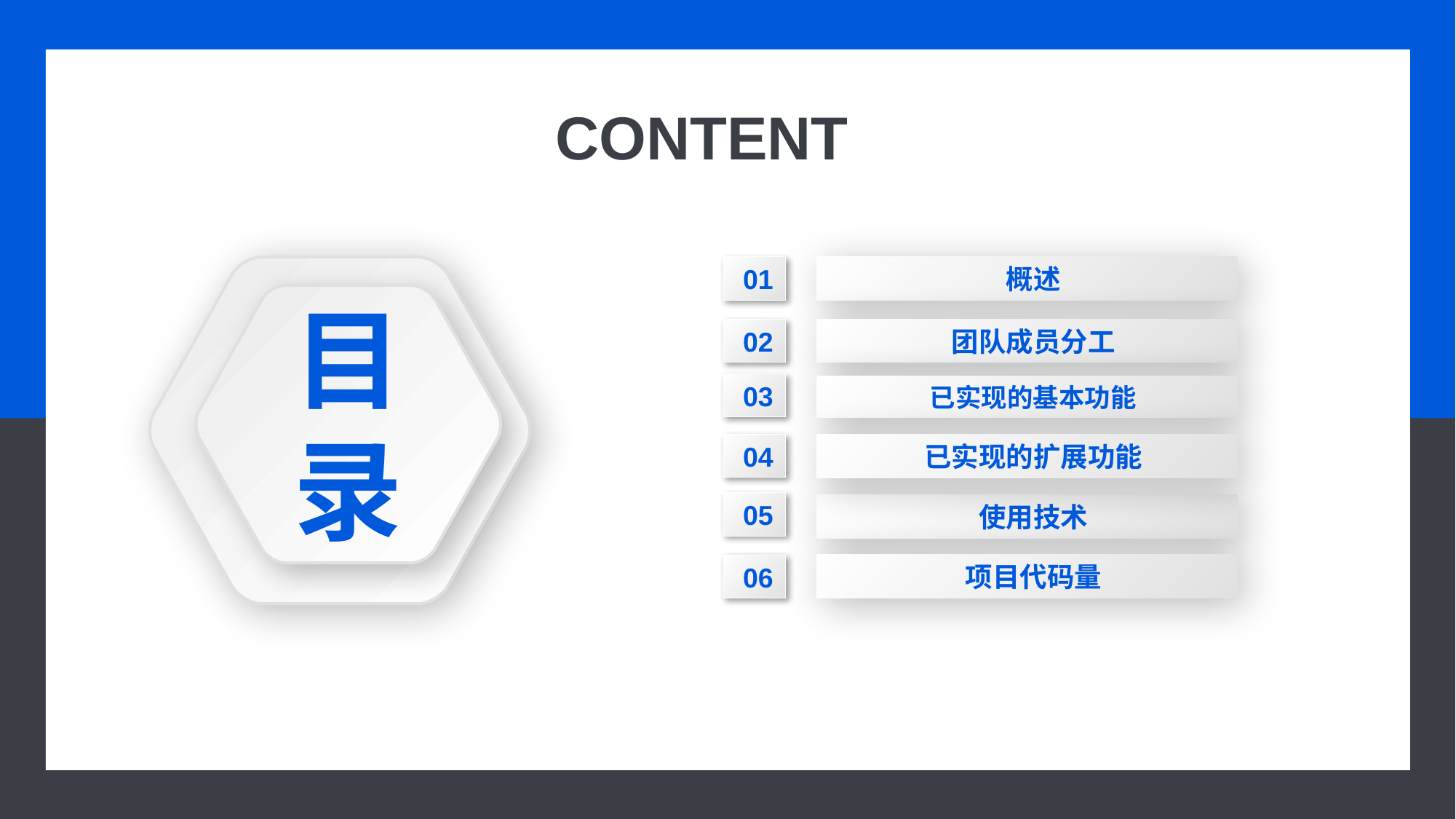

CONTENT

目录
 01
 概述
 02
 团队成员分工
 03
 已实现的基本功能
 04
 已实现的扩展功能
 05
 使用技术
 项目代码量
 06